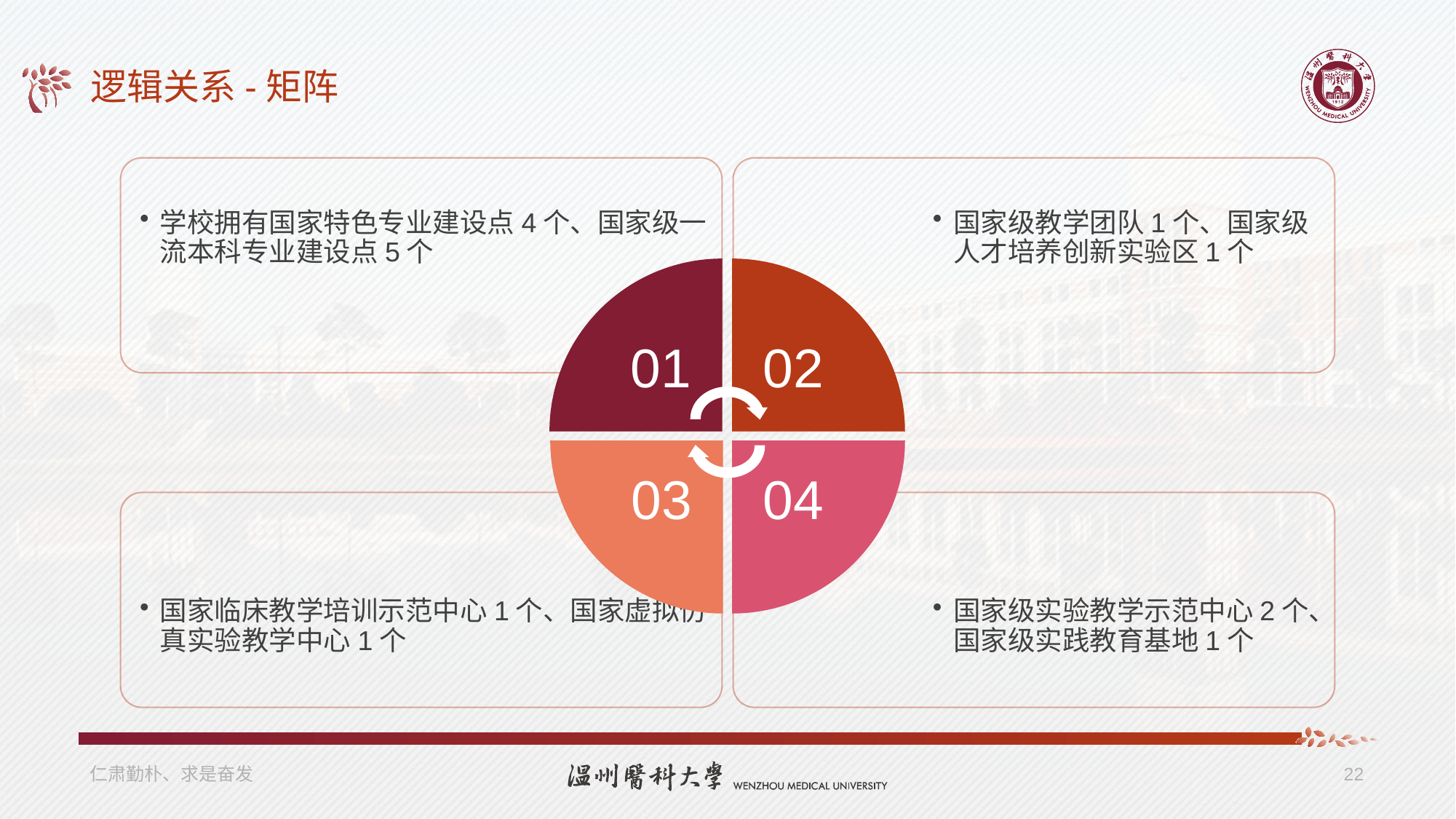

# 逻辑关系-矩阵
国家级实验教学示范中心2个、国家级实践教育基地1个
国家临床教学培训示范中心1个、国家虚拟仿真实验教学中心1个
国家级教学团队1个、国家级人才培养创新实验区1个
学校拥有国家特色专业建设点4个、国家级一流本科专业建设点5个
01
02
04
03
仁肃勤朴、求是奋发
22